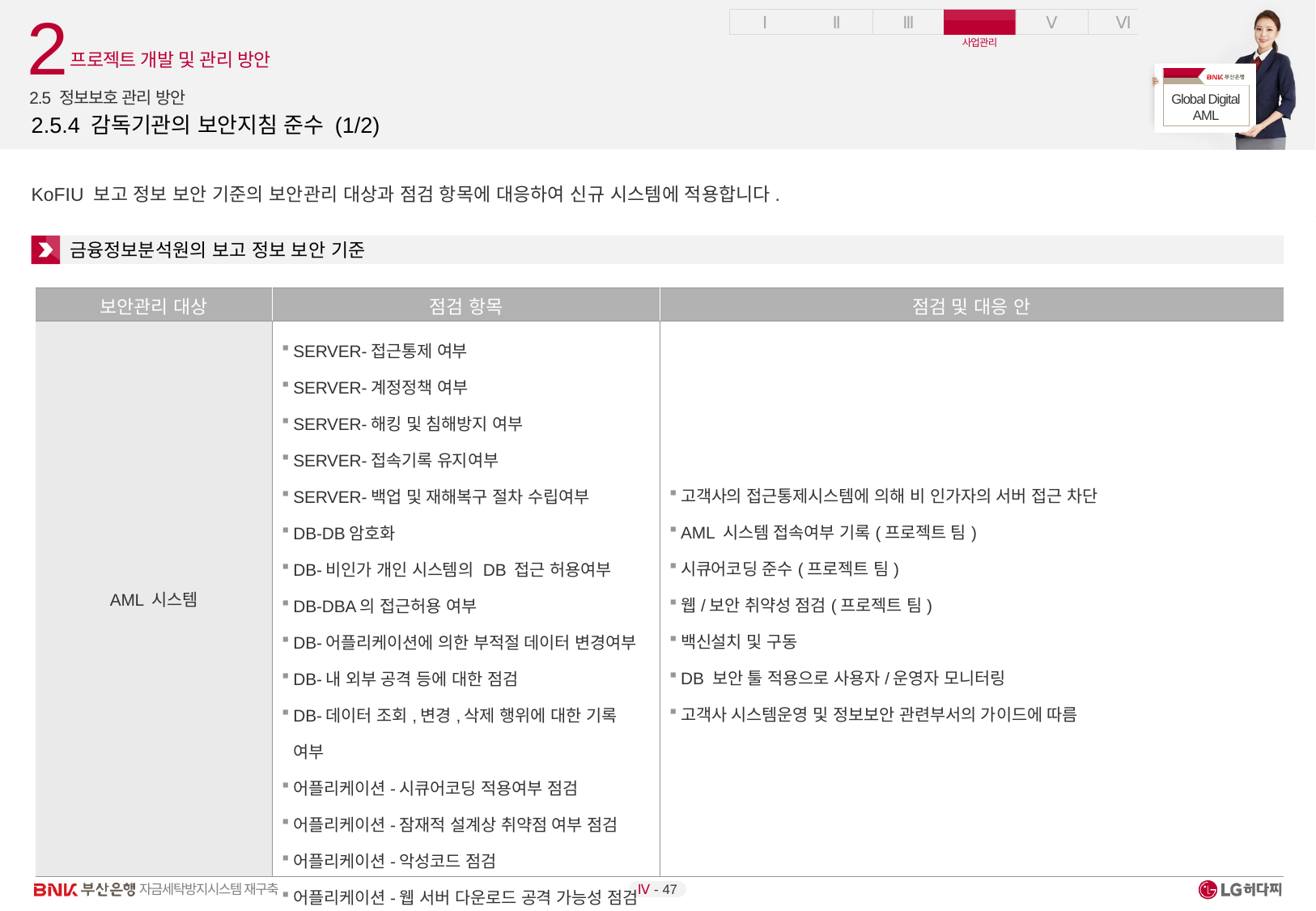

2
프로젝트 개발 및 관리 방안
2.5 정보보호 관리 방안
# 2.5.4 감독기관의 보안지침 준수 (1/2)
KoFIU 보고 정보 보안 기준의 보안관리 대상과 점검 항목에 대응하여 신규 시스템에 적용합니다.
금융정보분석원의 보고 정보 보안 기준

| 보안관리 대상 | 점검 항목 | 점검 및 대응 안 |
| --- | --- | --- |
| AML 시스템 | SERVER-접근통제 여부 SERVER-계정정책 여부 SERVER-해킹 및 침해방지 여부 SERVER-접속기록 유지여부 SERVER-백업 및 재해복구 절차 수립여부 DB-DB암호화 DB-비인가 개인 시스템의 DB 접근 허용여부 DB-DBA의 접근허용 여부 DB-어플리케이션에 의한 부적절 데이터 변경여부 DB-내 외부 공격 등에 대한 점검 DB-데이터 조회,변경,삭제 행위에 대한 기록 여부 어플리케이션-시큐어코딩 적용여부 점검 어플리케이션-잠재적 설계상 취약점 여부 점검 어플리케이션-악성코드 점검 어플리케이션-웹 서버 다운로드 공격 가능성 점검 어플리케이션-악성 스크립트 공격 취약점 점검 어플리케이션-비인가 사용자의 접근통제 가능성 | 고객사의 접근통제시스템에 의해 비 인가자의 서버 접근 차단 AML 시스템 접속여부 기록(프로젝트 팀) 시큐어코딩 준수(프로젝트 팀) 웹/보안 취약성 점검(프로젝트 팀) 백신설치 및 구동 DB 보안 툴 적용으로 사용자/운영자 모니터링 고객사 시스템운영 및 정보보안 관련부서의 가이드에 따름 |
Ⅳ - 47